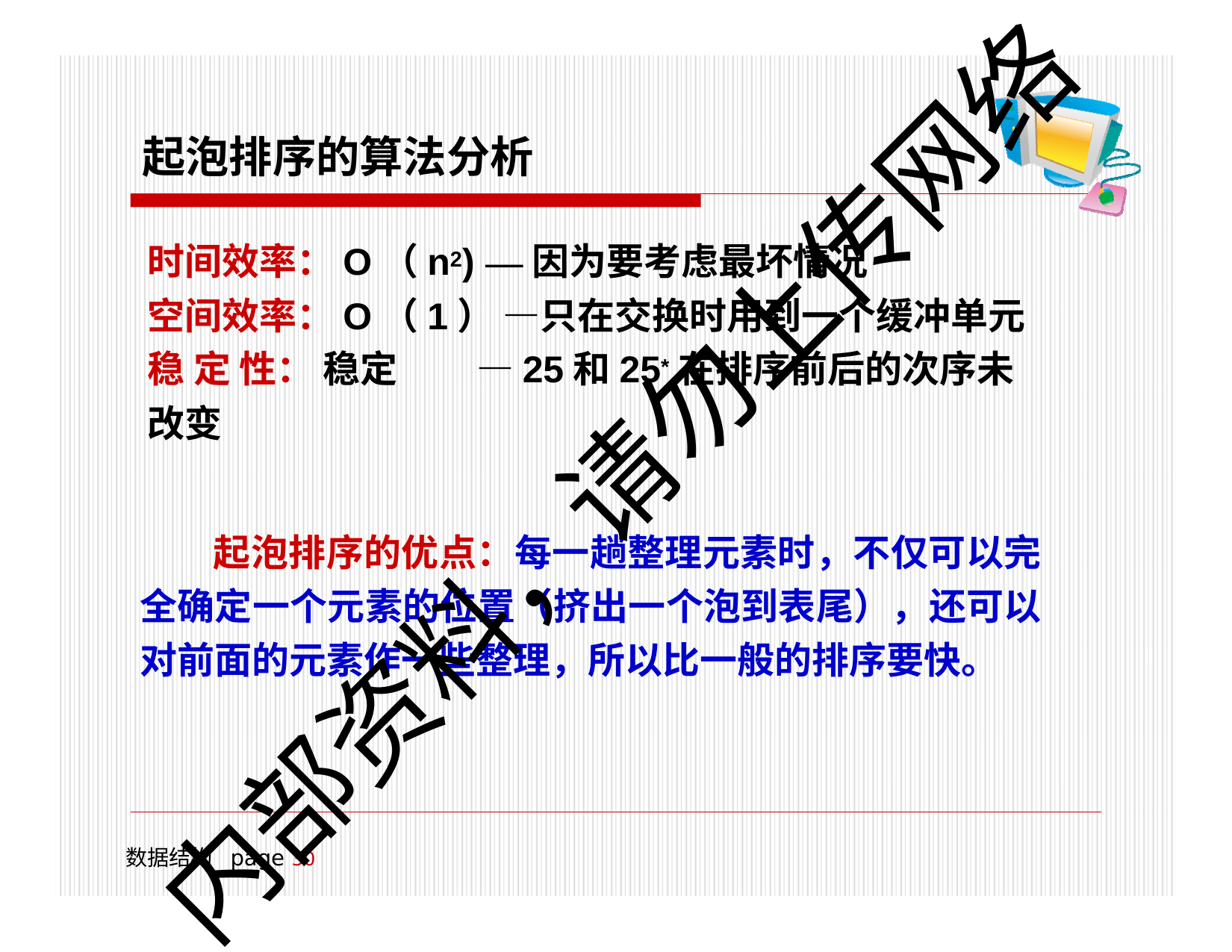

# 起泡排序的算法分析

时间效率：O（n2) —因为要考虑最坏情况
空间效率：O（1） —只在交换时用到一个缓冲单元 稳 定 性： 稳定	—25和25*在排序前后的次序未改变

起泡排序的优点：每一趟整理元素时，不仅可以完 全确定一个元素的位置（挤出一个泡到表尾），还可以 对前面的元素作一些整理，所以比一般的排序要快。
内部资料，请勿上传网络

数据结构	page 30